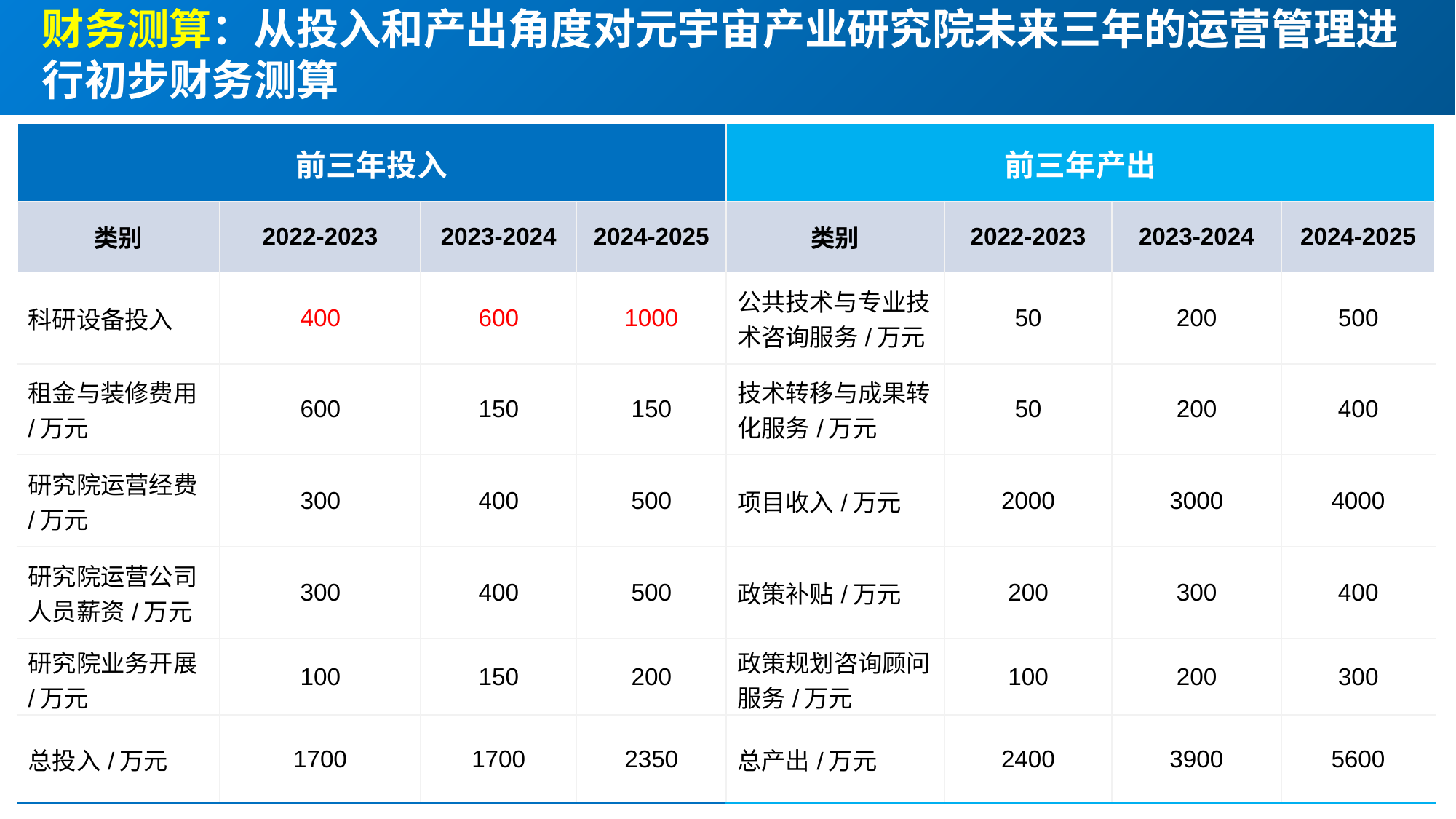

财务测算：从投入和产出角度对元宇宙产业研究院未来三年的运营管理进行初步财务测算

| 前三年投入 |  |  |  | 前三年产出 |  |  |  |
| --- | --- | --- | --- | --- | --- | --- | --- |
| 类别 | 2022-2023 | 2023-2024 | 2024-2025 | 类别 | 2022-2023 | 2023-2024 | 2024-2025 |
| 科研设备投入 | 400 | 600 | 1000 | 公共技术与专业技术咨询服务/万元 | 50 | 200 | 500 |
| 租金与装修费用/万元 | 600 | 150 | 150 | 技术转移与成果转化服务/万元 | 50 | 200 | 400 |
| 研究院运营经费/万元 | 300 | 400 | 500 | 项目收入/万元 | 2000 | 3000 | 4000 |
| 研究院运营公司人员薪资/万元 | 300 | 400 | 500 | 政策补贴/万元 | 200 | 300 | 400 |
| 研究院业务开展/万元 | 100 | 150 | 200 | 政策规划咨询顾问服务/万元 | 100 | 200 | 300 |
| 总投入/万元 | 1700 | 1700 | 2350 | 总产出/万元 | 2400 | 3900 | 5600 |